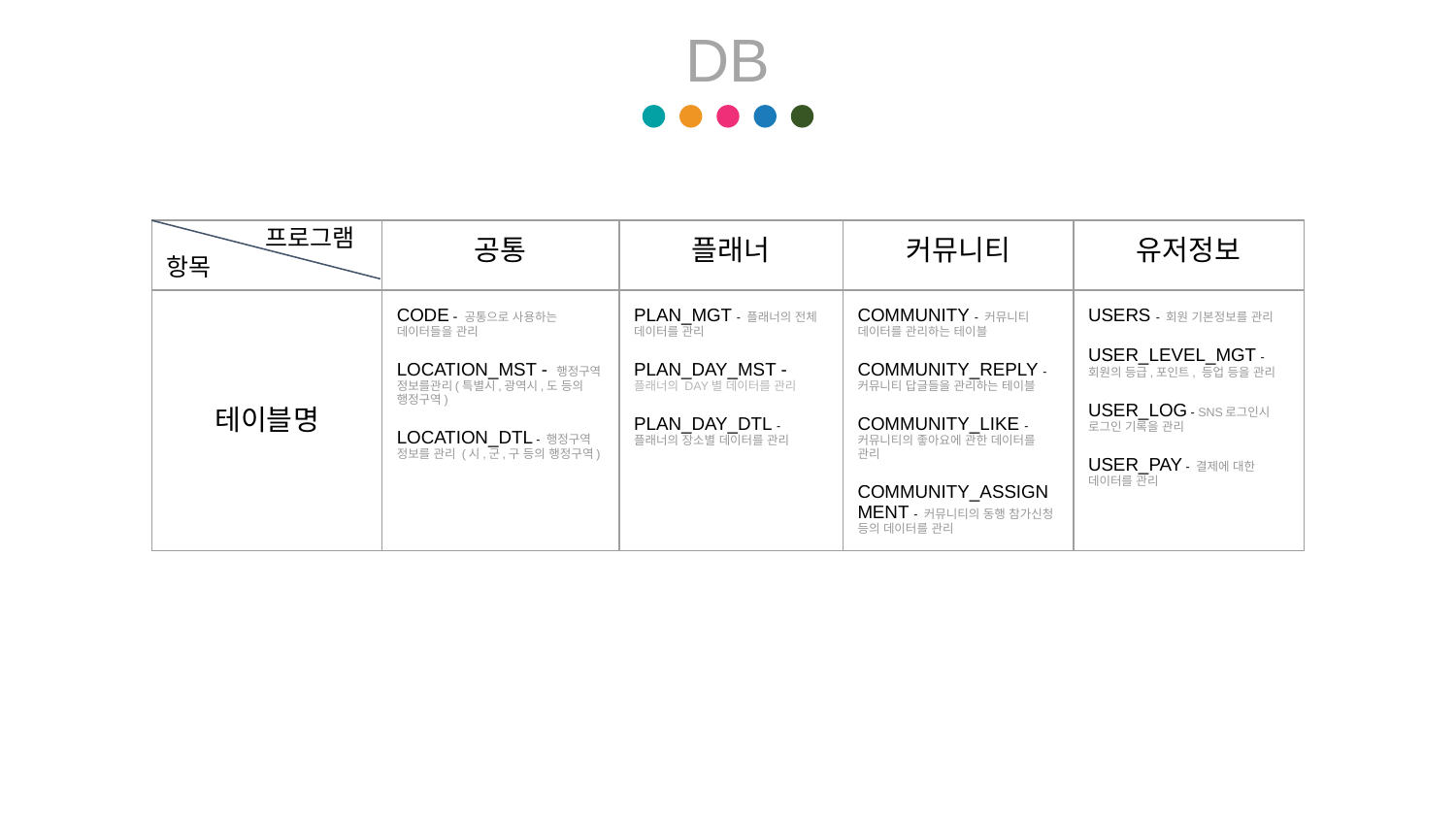

DB

|  | 공통 | 플래너 | 커뮤니티 | 유저정보 |
| --- | --- | --- | --- | --- |
| 테이블명 | CODE - 공통으로 사용하는 데이터들을 관리 LOCATION\_MST - 행정구역 정보를관리(특별시,광역시,도 등의 행정구역) LOCATION\_DTL - 행정구역 정보를 관리 (시,군,구 등의 행정구역) | PLAN\_MGT - 플래너의 전체 데이터를 관리 PLAN\_DAY\_MST - 플래너의 DAY별 데이터를 관리 PLAN\_DAY\_DTL - 플래너의 장소별 데이터를 관리 | COMMUNITY - 커뮤니티 데이터를 관리하는 테이블 COMMUNITY\_REPLY - 커뮤니티 답글들을 관리하는 테이블 COMMUNITY\_LIKE - 커뮤니티의 좋아요에 관한 데이터를 관리 COMMUNITY\_ASSIGNMENT - 커뮤니티의 동행 참가신청 등의 데이터를 관리 | USERS - 회원 기본정보를 관리 USER\_LEVEL\_MGT - 회원의 등급,포인트, 등업 등을 관리 USER\_LOG - SNS로그인시 로그인 기록을 관리 USER\_PAY - 결제에 대한 데이터를 관리 |
|  |  |  |  |  |
|  |  |  |  |  |
|  |  |  |  |  |
프로그램
항목